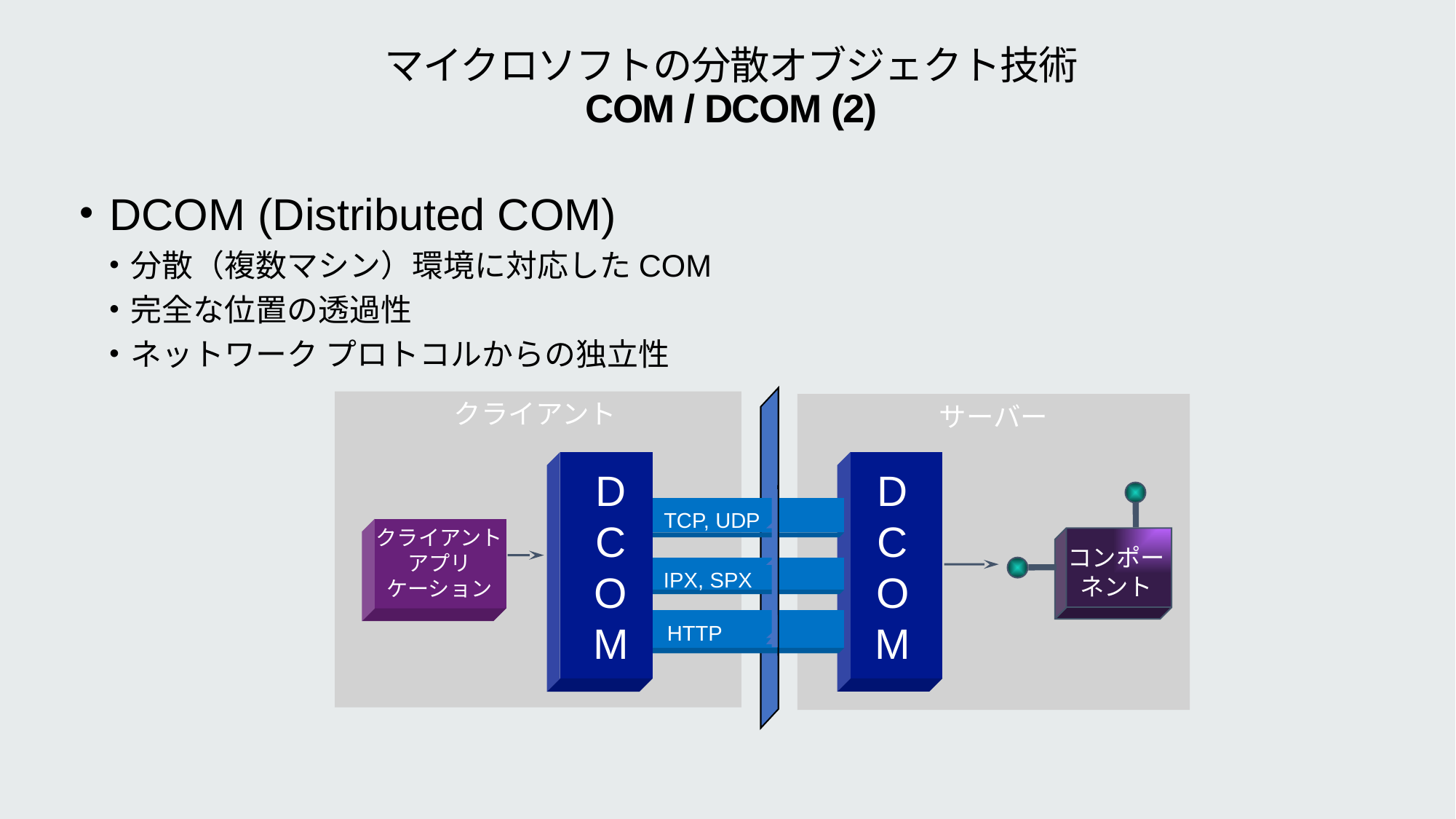

# マイクロソフトの分散オブジェクト技術 COM / DCOM (2)
DCOM (Distributed COM)
分散（複数マシン）環境に対応したCOM
完全な位置の透過性
ネットワーク プロトコルからの独立性
クライアント
サーバー
D
C
O
M
D
C
O
M

TCP, UDP

IPX, SPX

HTTP

コンポー
ネント

クライアント
アプリ
ケーション